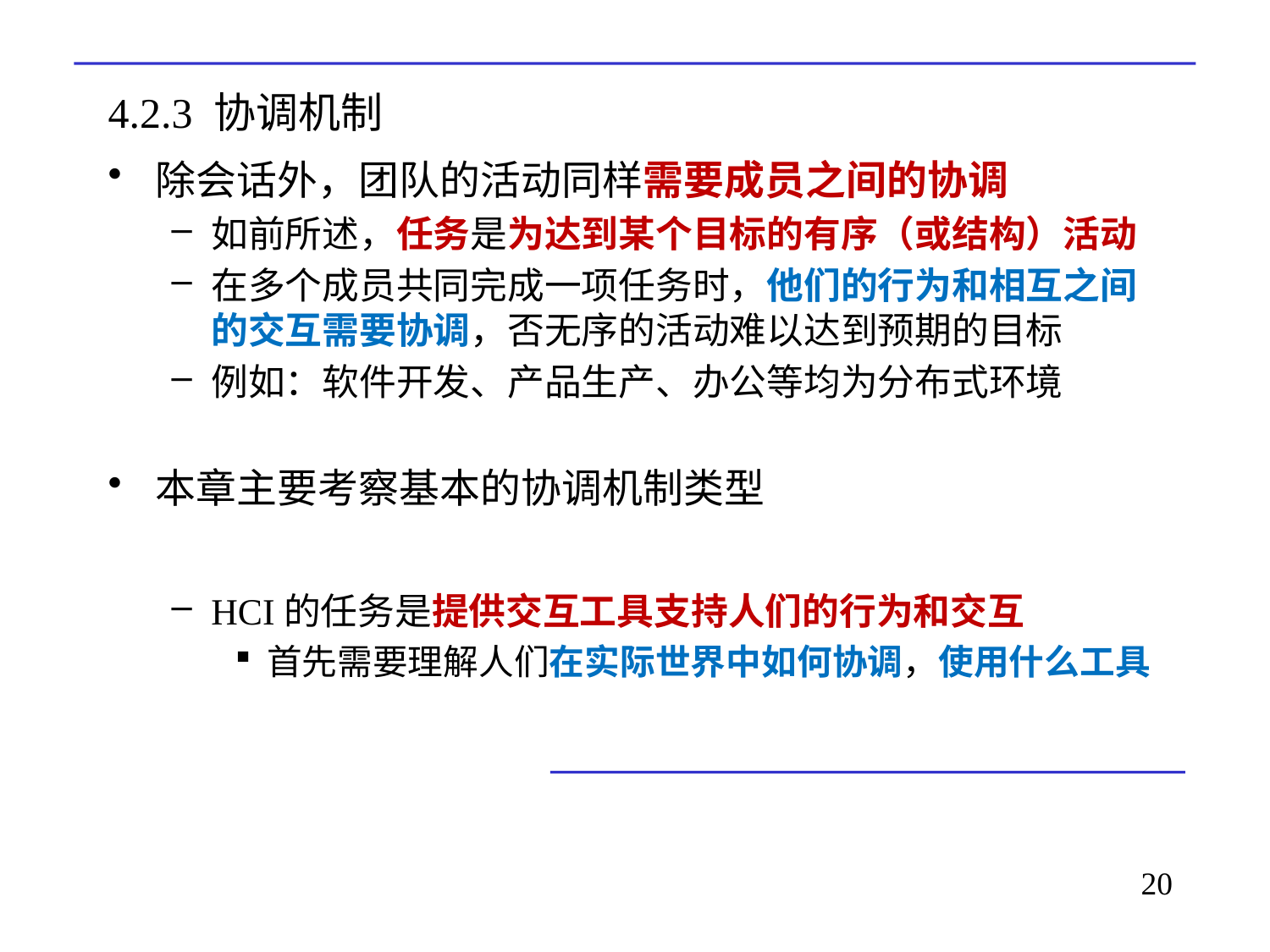

# 4.2.3 协调机制
除会话外，团队的活动同样需要成员之间的协调
如前所述，任务是为达到某个目标的有序（或结构）活动
在多个成员共同完成一项任务时，他们的行为和相互之间的交互需要协调，否无序的活动难以达到预期的目标
例如：软件开发、产品生产、办公等均为分布式环境

本章主要考察基本的协调机制类型

HCI的任务是提供交互工具支持人们的行为和交互
首先需要理解人们在实际世界中如何协调，使用什么工具
20